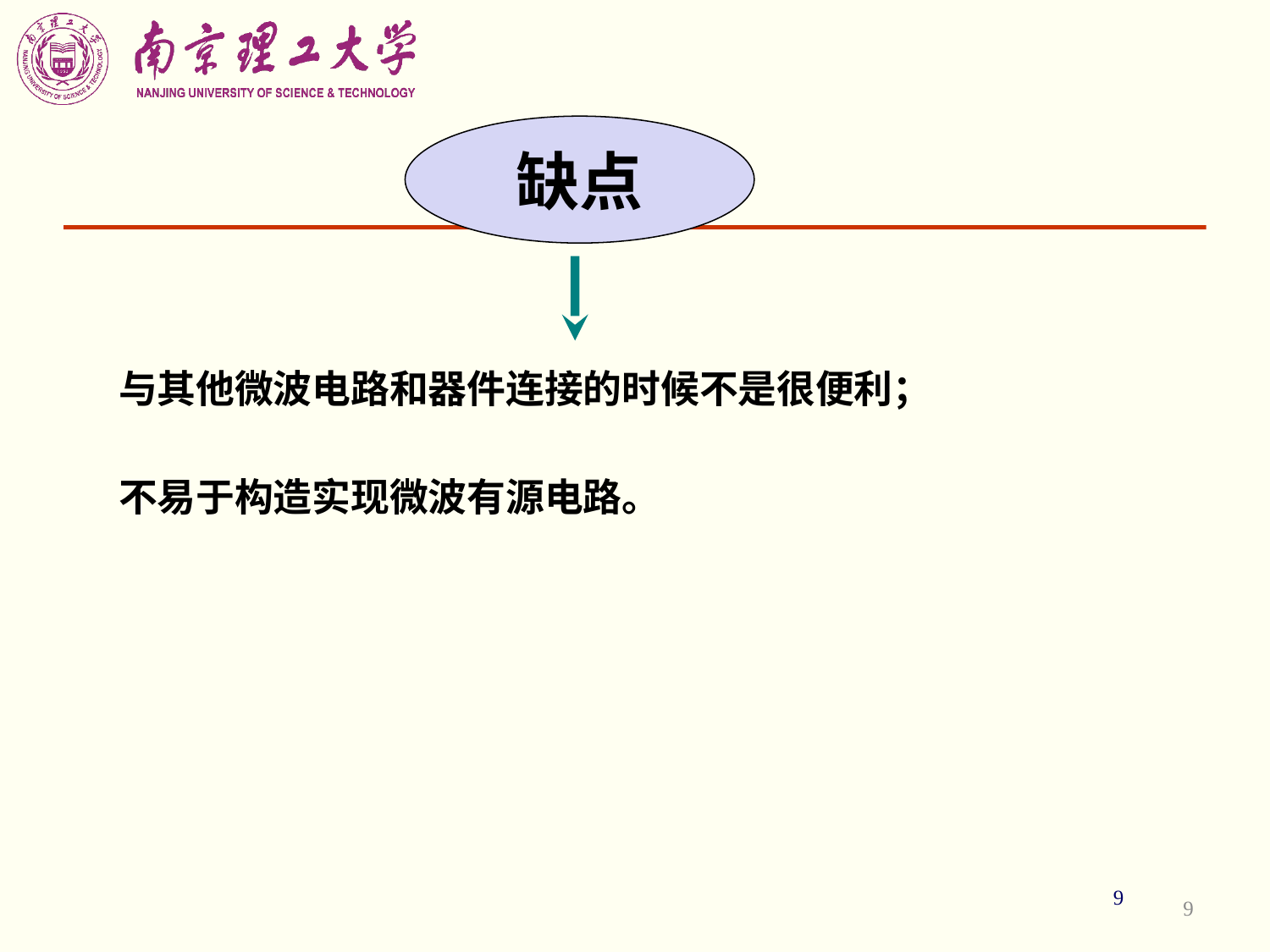

缺点

与其他微波电路和器件连接的时候不是很便利；

不易于构造实现微波有源电路。
9